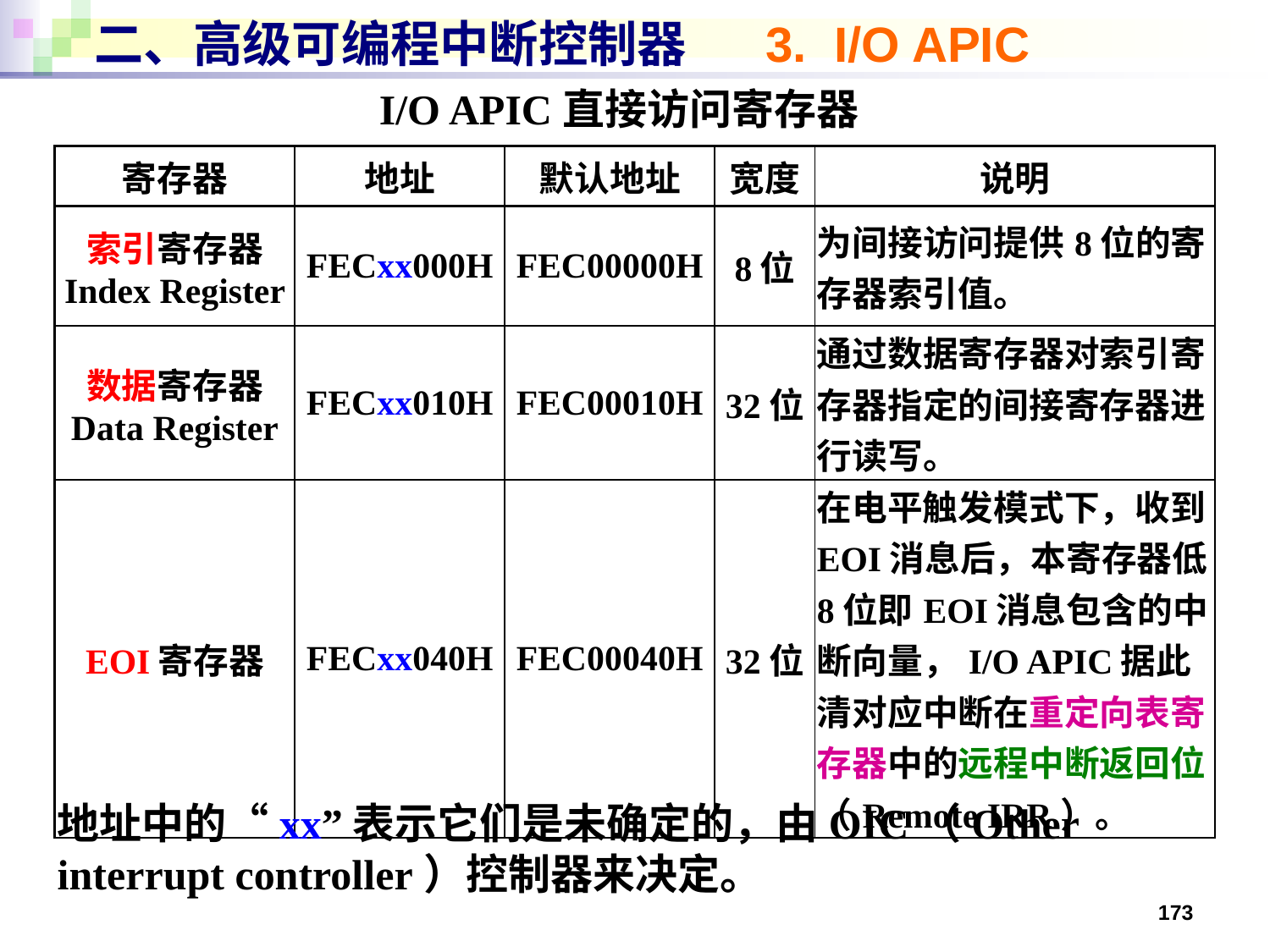

# 二、高级可编程中断控制器      3.  I/O APIC
I/O APIC直接访问寄存器
| 寄存器 | 地址 | 默认地址 | 宽度 | 说明 |
| --- | --- | --- | --- | --- |
| 索引寄存器 Index Register | FECxx000H | FEC00000H | 8位 | 为间接访问提供8位的寄存器索引值。 |
| 数据寄存器 Data Register | FECxx010H | FEC00010H | 32位 | 通过数据寄存器对索引寄存器指定的间接寄存器进行读写。 |
| EOI寄存器 | FECxx040H | FEC00040H | 32位 | 在电平触发模式下，收到EOI消息后，本寄存器低8位即EOI消息包含的中断向量，I/O APIC据此清对应中断在重定向表寄存器中的远程中断返回位（Remote IRR）。 |
地址中的“xx”表示它们是未确定的，由OIC（Other interrupt controller）控制器来决定。
173